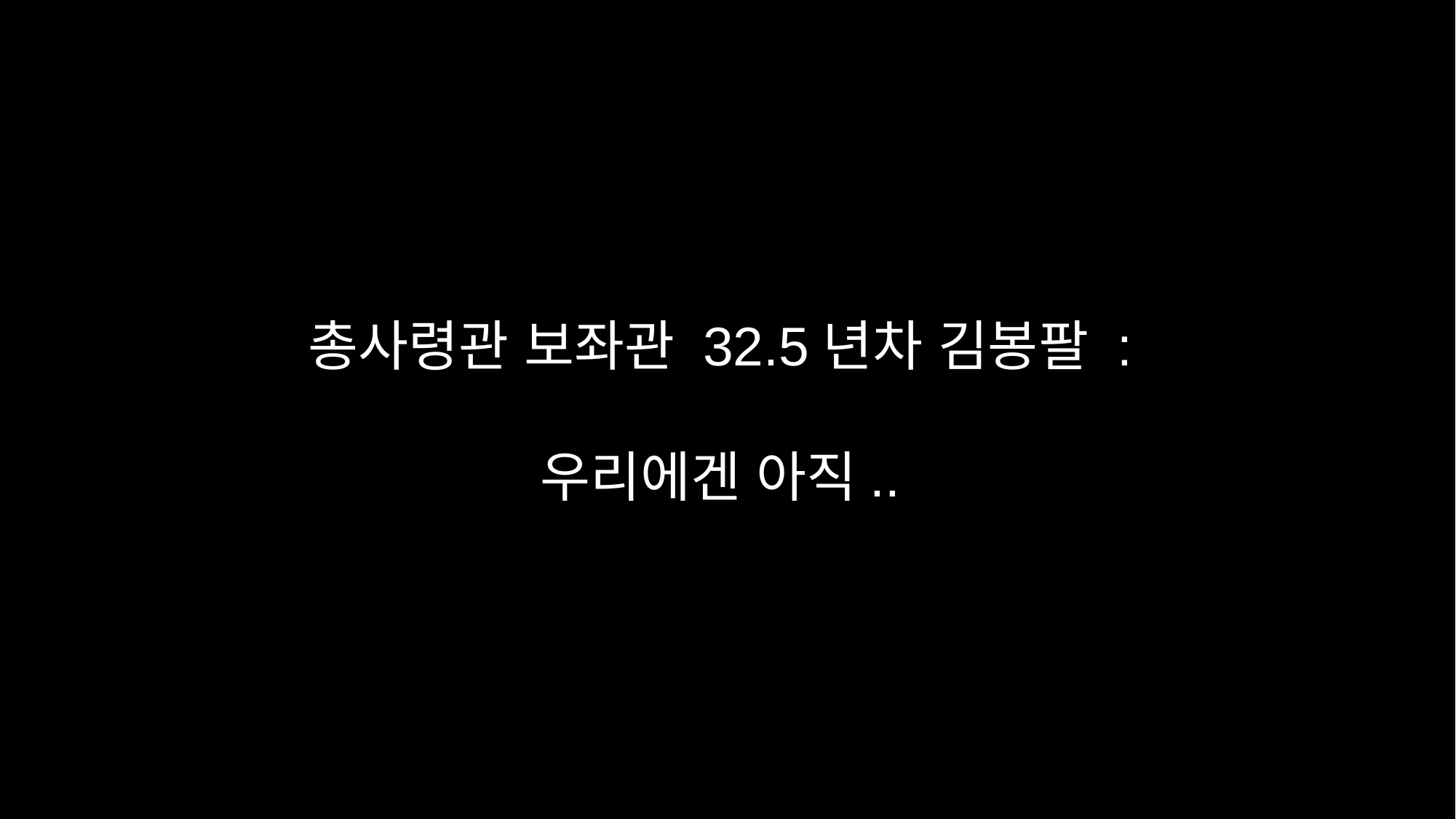

총사령관 보좌관 32.5년차 김봉팔 :

우리에겐 아직..